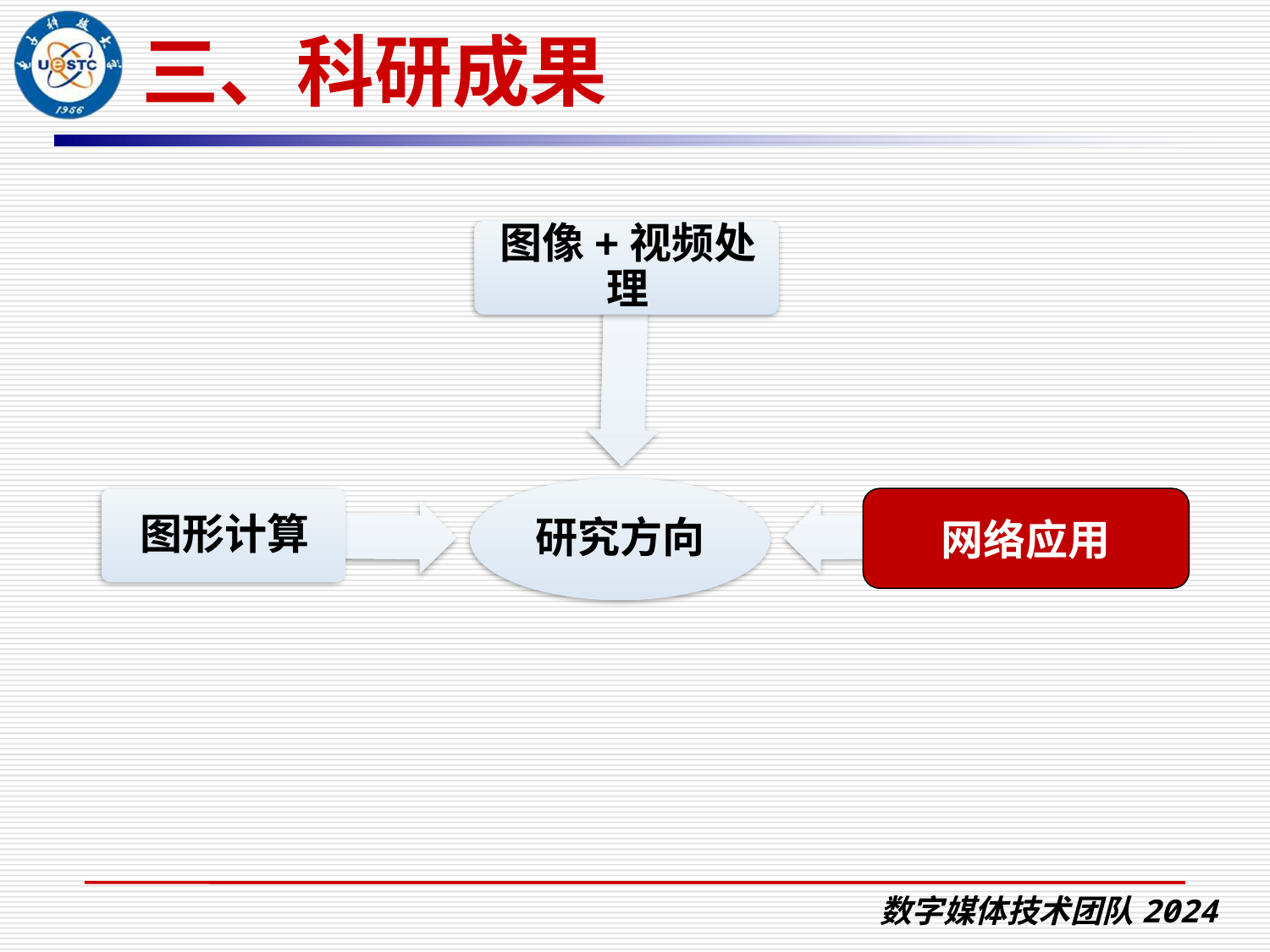

# 三、科研成果
研究方向
图形计算
图像+视频处理
网络应用
网络应用